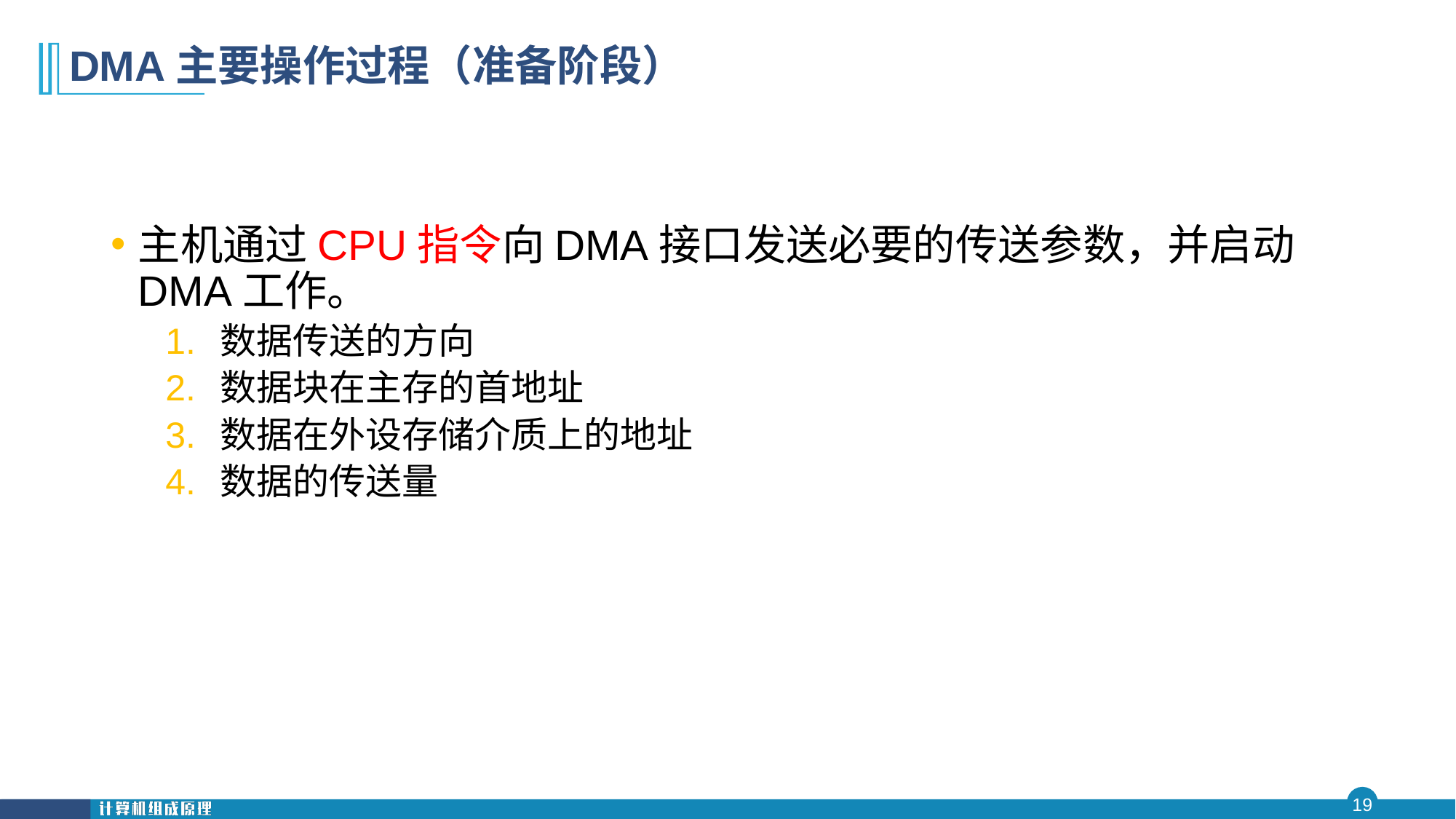

# DMA主要操作过程（准备阶段）
主机通过CPU指令向DMA接口发送必要的传送参数，并启动 DMA工作。
数据传送的方向
数据块在主存的首地址
数据在外设存储介质上的地址
数据的传送量